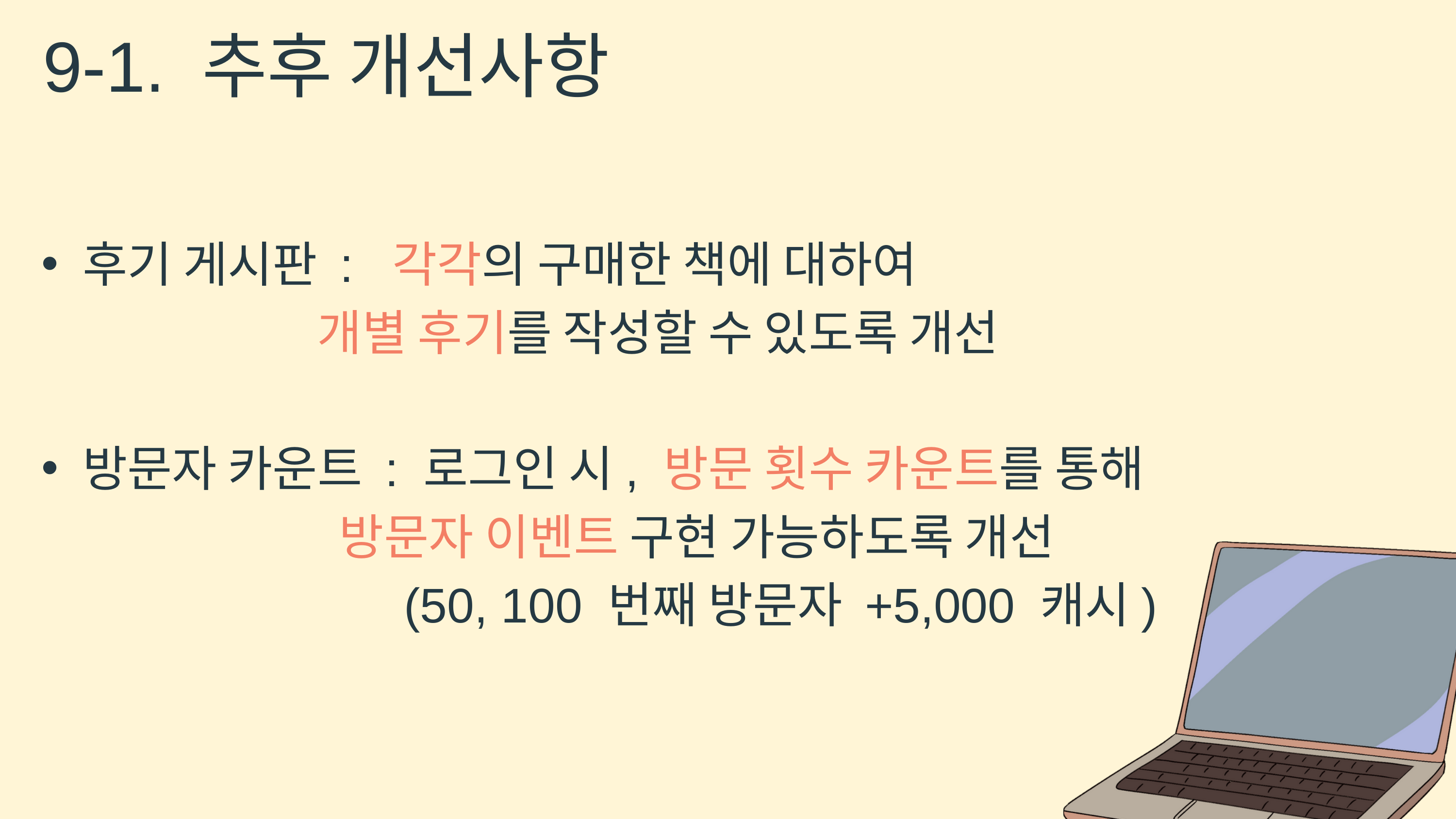

9-1. 추후 개선사항
후기 게시판 :  각각의 구매한 책에 대하여
                            개별 후기를 작성할 수 있도록 개선

방문자 카운트 : 로그인 시, 방문 횟수 카운트를 통해
                              방문자 이벤트 구현 가능하도록 개선
                              (50, 100 번째 방문자 +5,000 캐시)